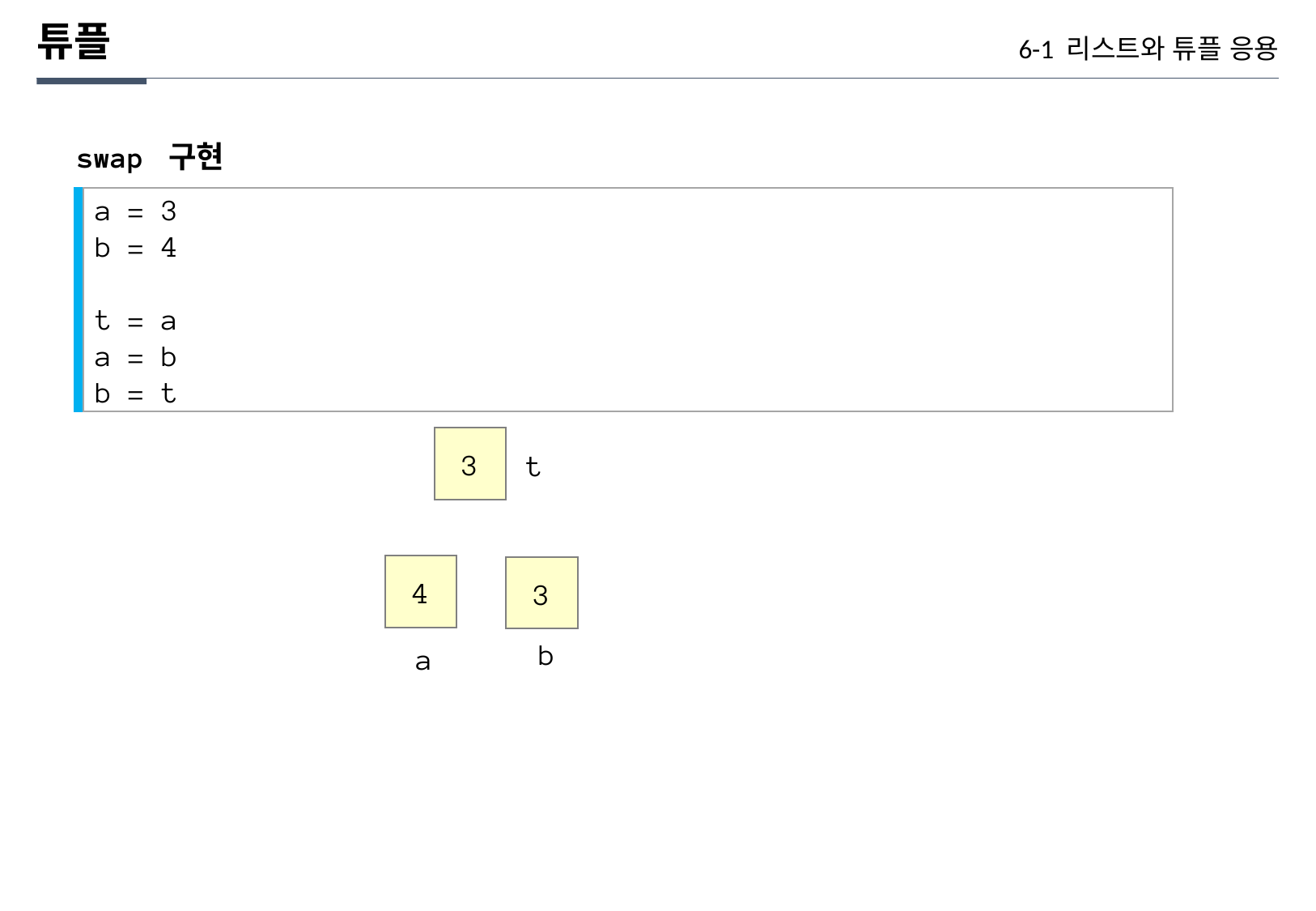

튜플
6-1 리스트와 튜플 응용
swap 구현

a = 3
b = 4

t = a
a = b
b = t
3
t
4
3
b
a